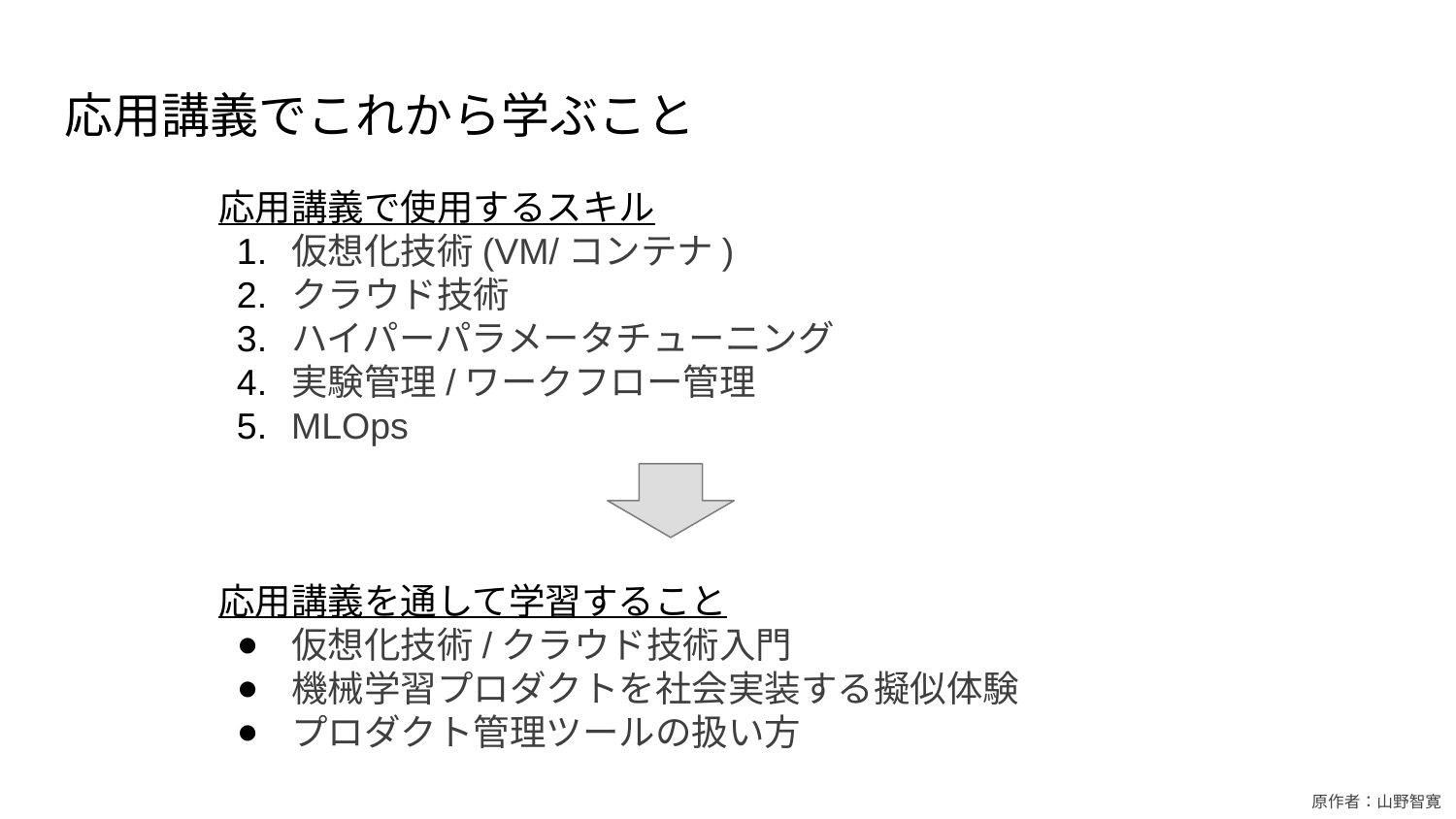

# 応用講義でこれから学ぶこと
応用講義で使用するスキル
仮想化技術(VM/コンテナ)
クラウド技術
ハイパーパラメータチューニング
実験管理/ワークフロー管理
MLOps

応用講義を通して学習すること
仮想化技術/クラウド技術入門
機械学習プロダクトを社会実装する擬似体験
プロダクト管理ツールの扱い方
原作者：山野智寛